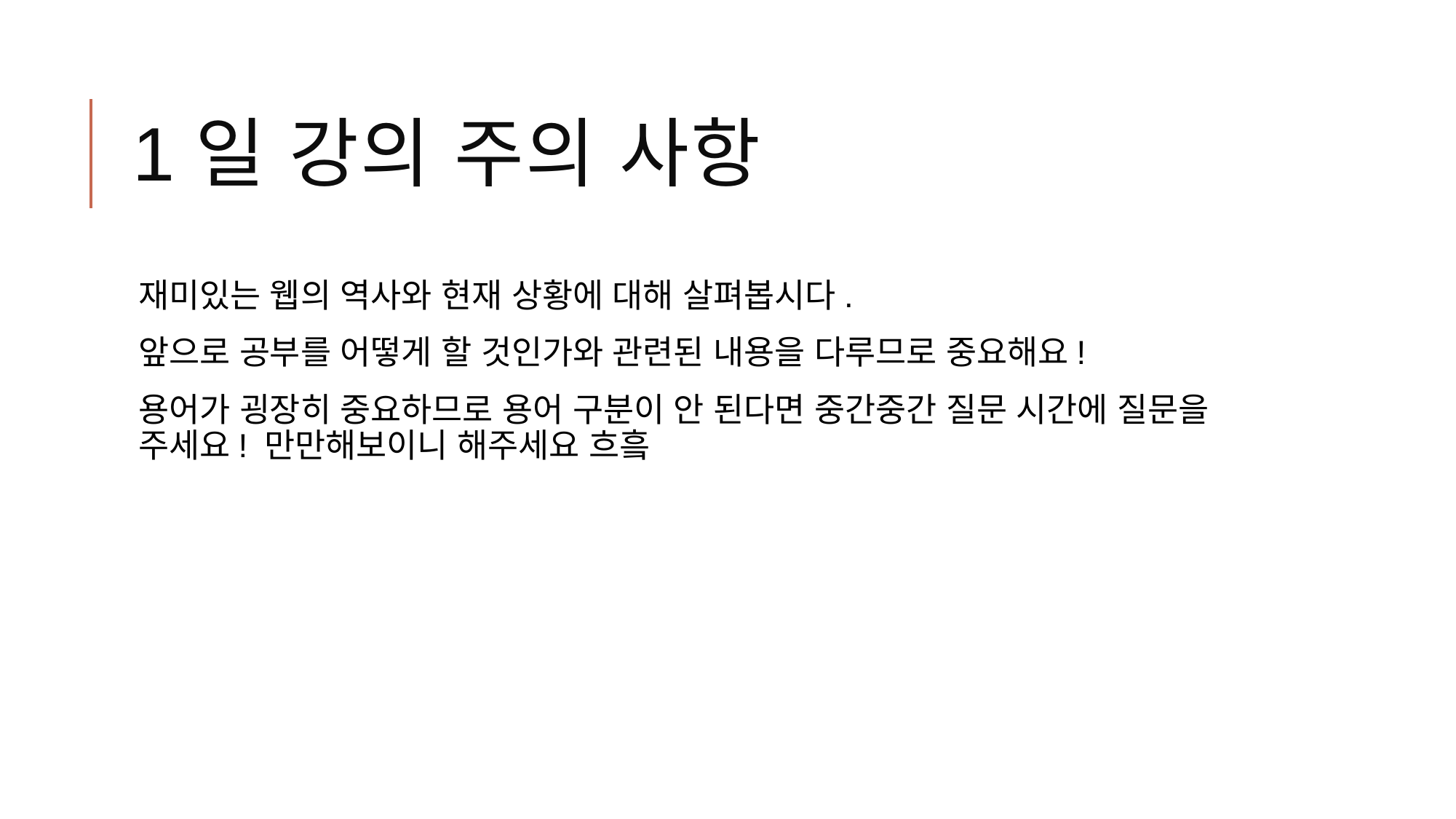

# 1일 강의 주의 사항
재미있는 웹의 역사와 현재 상황에 대해 살펴봅시다.
앞으로 공부를 어떻게 할 것인가와 관련된 내용을 다루므로 중요해요!
용어가 굉장히 중요하므로 용어 구분이 안 된다면 중간중간 질문 시간에 질문을 주세요! 만만해보이니 해주세요 흐흨